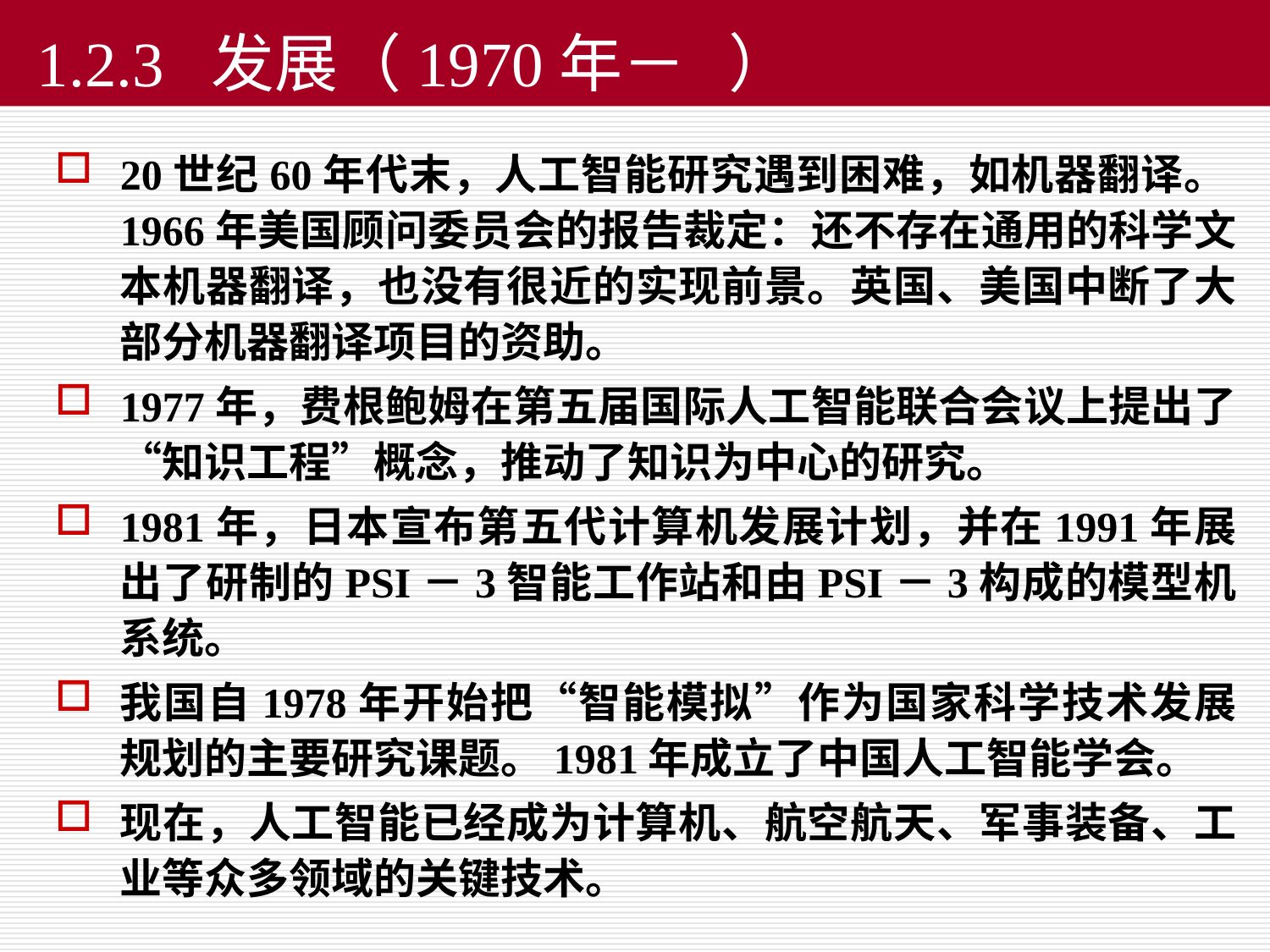

# 1.2.3  发展（1970年－   ）
20世纪60年代末，人工智能研究遇到困难，如机器翻译。1966年美国顾问委员会的报告裁定：还不存在通用的科学文本机器翻译，也没有很近的实现前景。英国、美国中断了大部分机器翻译项目的资助。
1977年，费根鲍姆在第五届国际人工智能联合会议上提出了“知识工程”概念，推动了知识为中心的研究。
1981年，日本宣布第五代计算机发展计划，并在1991年展出了研制的PSI－3智能工作站和由PSI－3构成的模型机系统。
我国自1978年开始把“智能模拟”作为国家科学技术发展规划的主要研究课题。1981年成立了中国人工智能学会。
现在，人工智能已经成为计算机、航空航天、军事装备、工业等众多领域的关键技术。
37